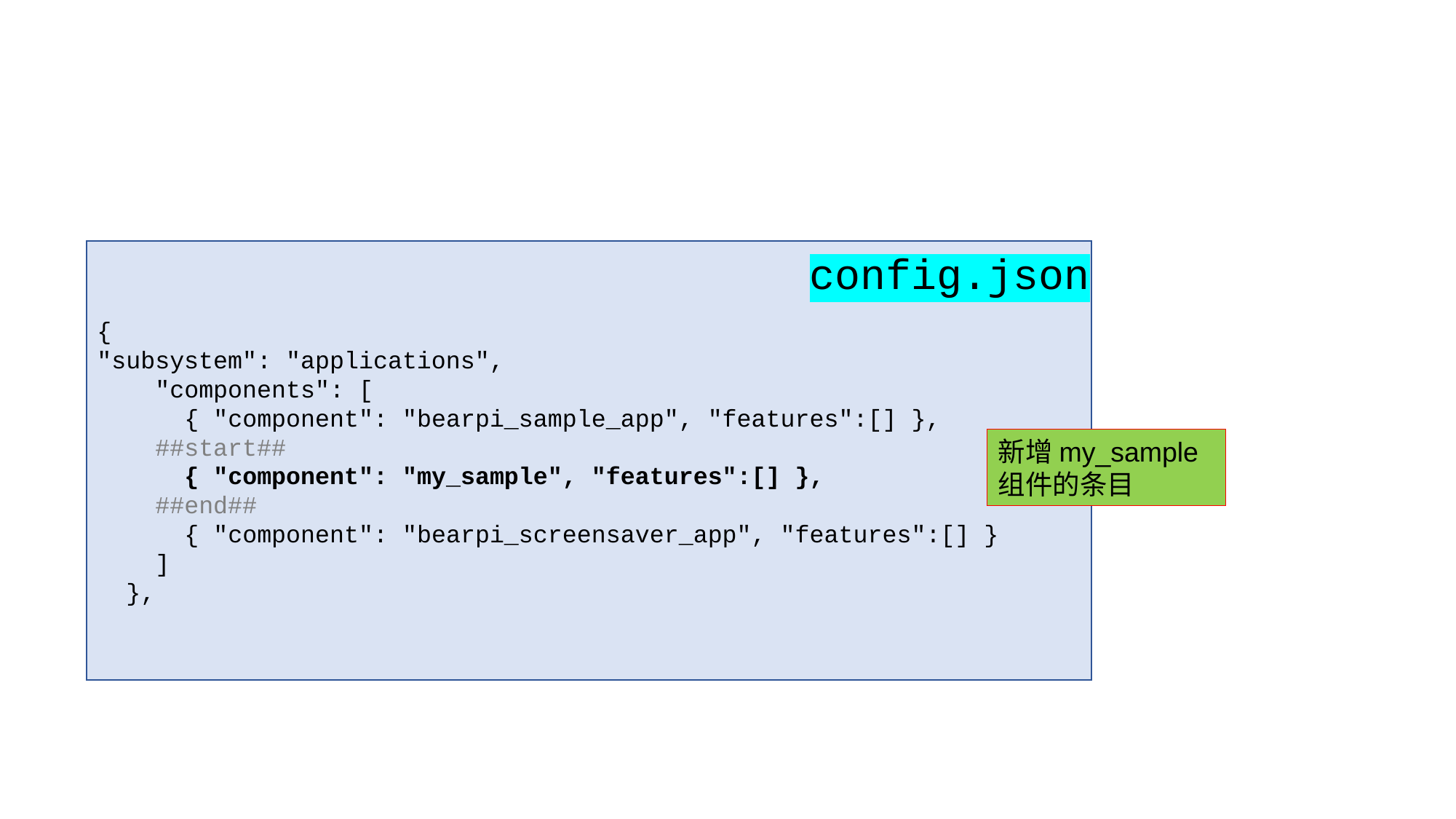

{
"subsystem": "applications",
    "components": [
      { "component": "bearpi_sample_app", "features":[] },
    ##start##
      { "component": "my_sample", "features":[] },
    ##end##
      { "component": "bearpi_screensaver_app", "features":[] }
    ]
  },
config.json
新增my_sample 组件的条目